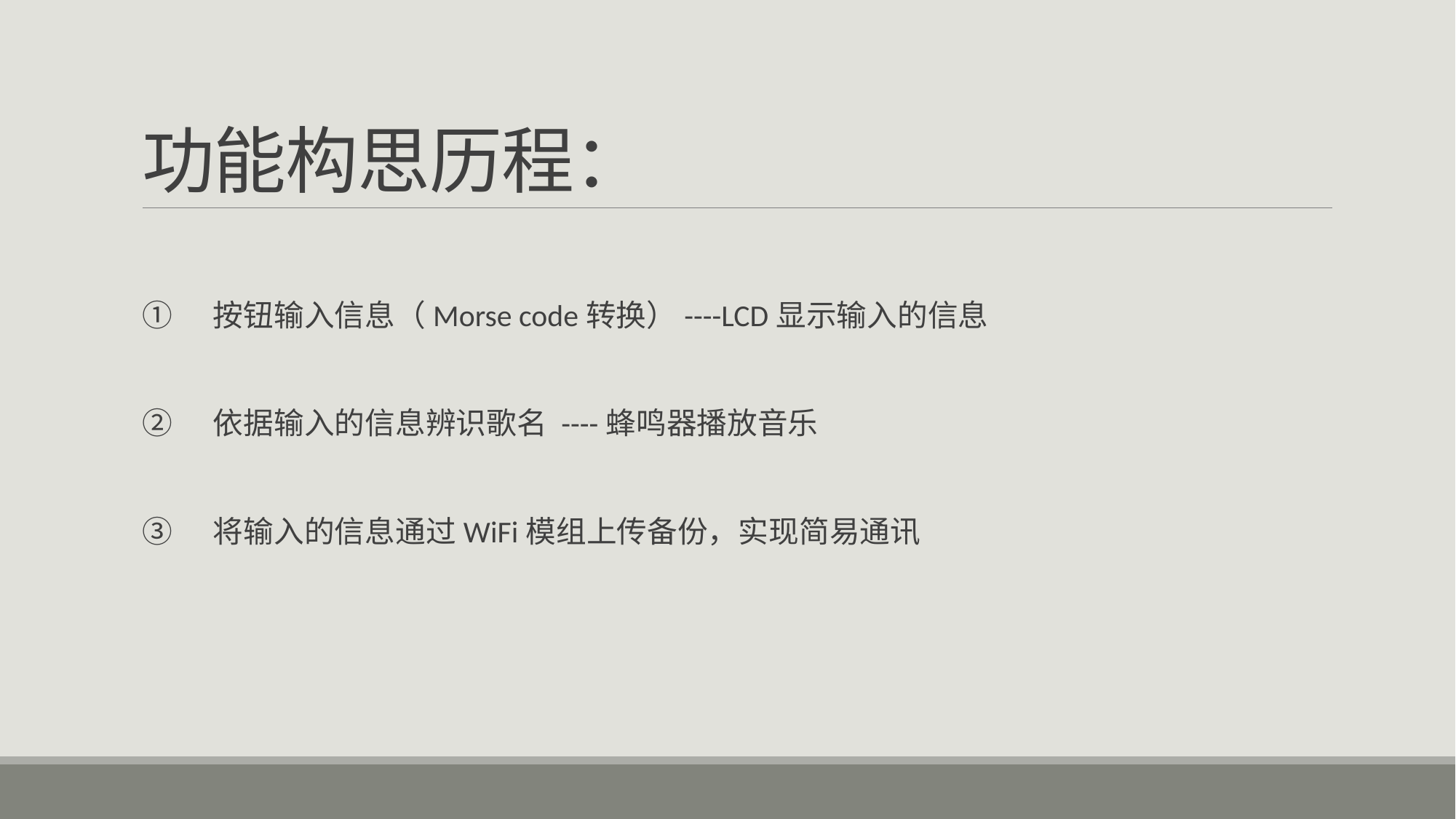

# 功能构思历程：
①     按钮输入信息（Morse code转换）----LCD显示输入的信息

②     依据输入的信息辨识歌名 ----蜂鸣器播放音乐

③     将输入的信息通过WiFi模组上传备份，实现简易通讯